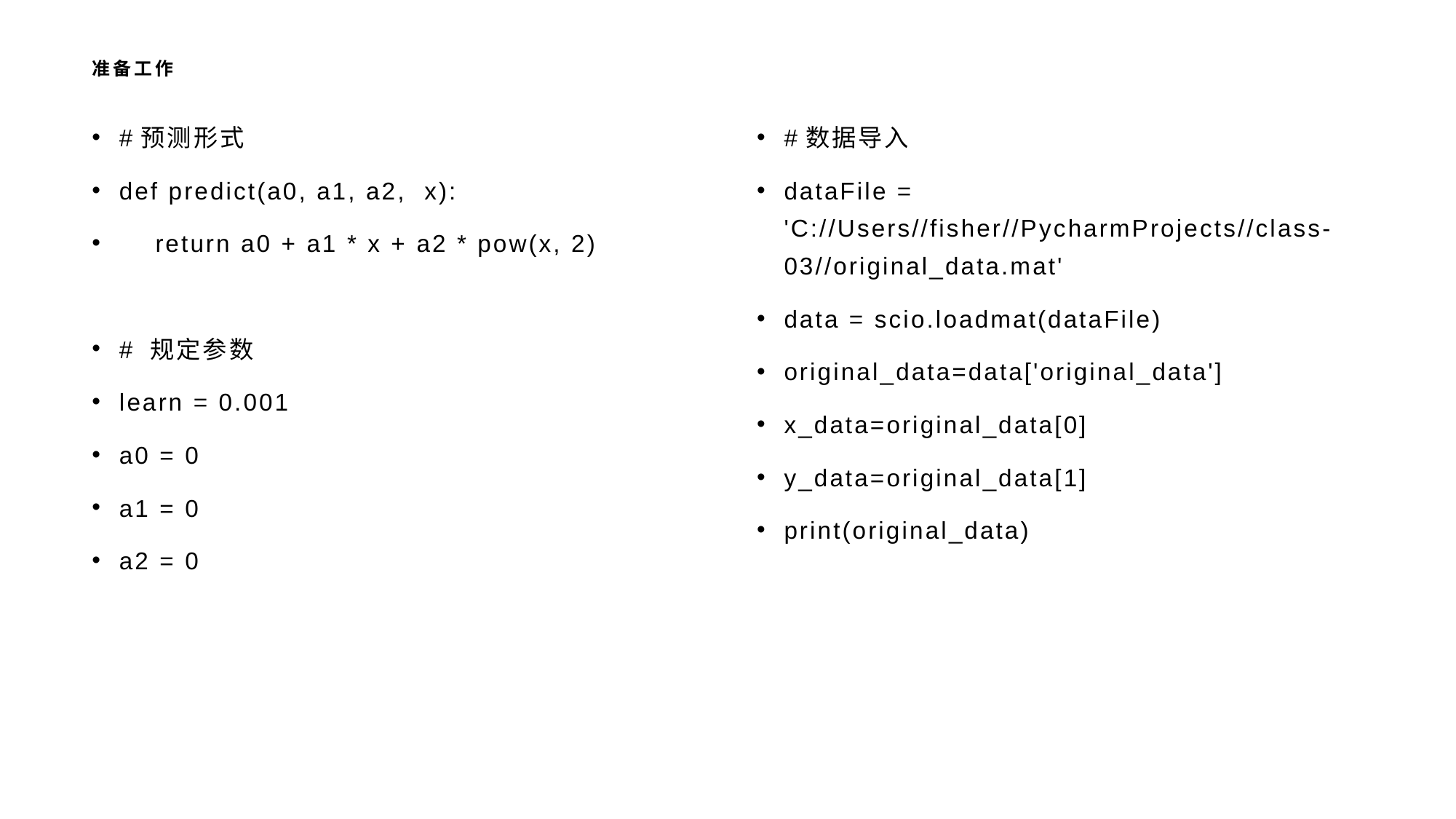

# 准备工作
#预测形式
def predict(a0, a1, a2,  x):
    return a0 + a1 * x + a2 * pow(x, 2)

# 规定参数
learn = 0.001
a0 = 0
a1 = 0
a2 = 0

#数据导入
dataFile = 'C://Users//fisher//PycharmProjects//class-03//original_data.mat'
data = scio.loadmat(dataFile)
original_data=data['original_data']
x_data=original_data[0]
y_data=original_data[1]
print(original_data)